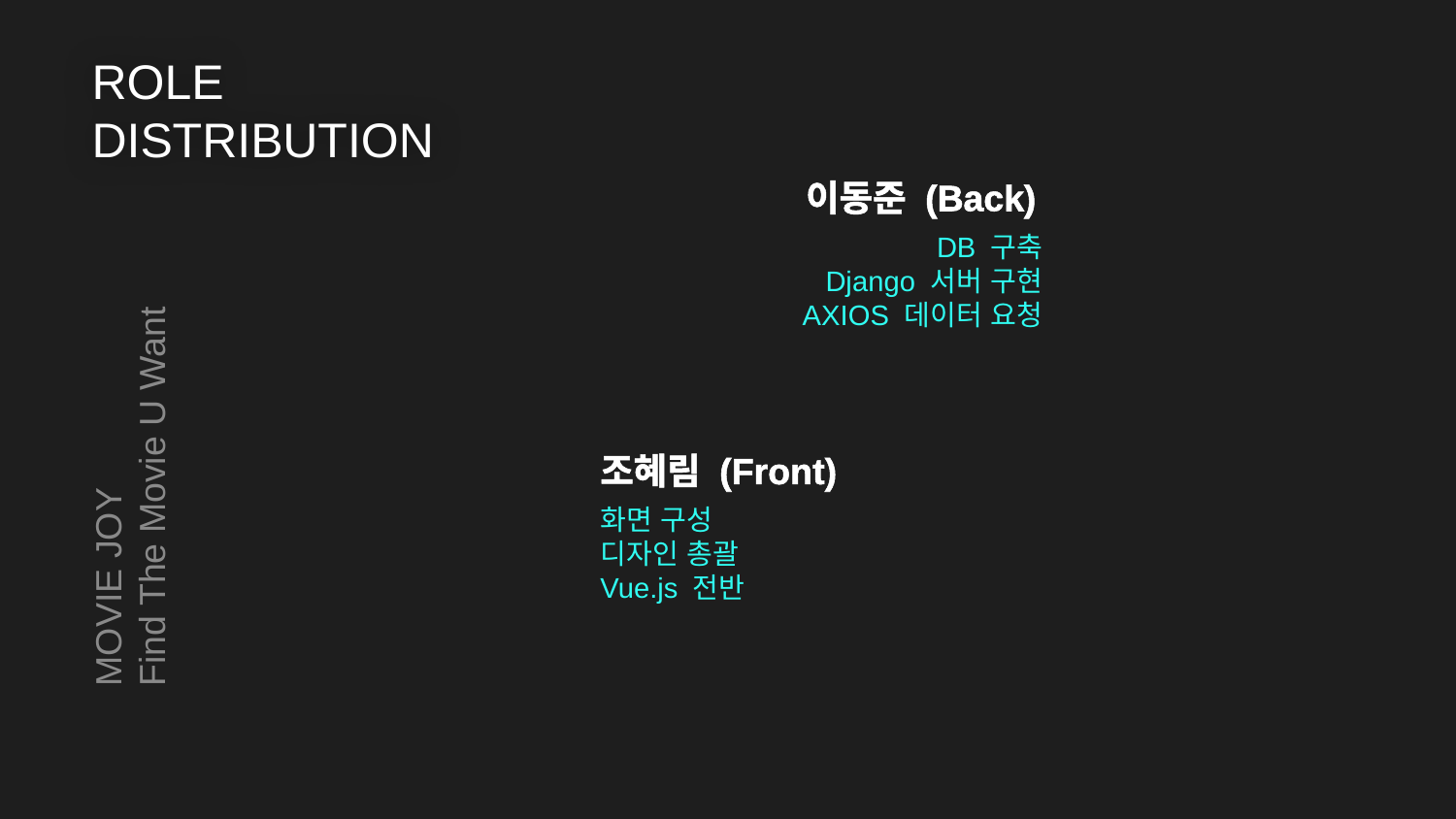

ROLE DISTRIBUTION

# 이동준 (Back)
DB 구축
Django 서버 구현
AXIOS 데이터 요청
MOVIE JOY
Find The Movie U Want

조혜림 (Front)
화면 구성
디자인 총괄
Vue.js 전반